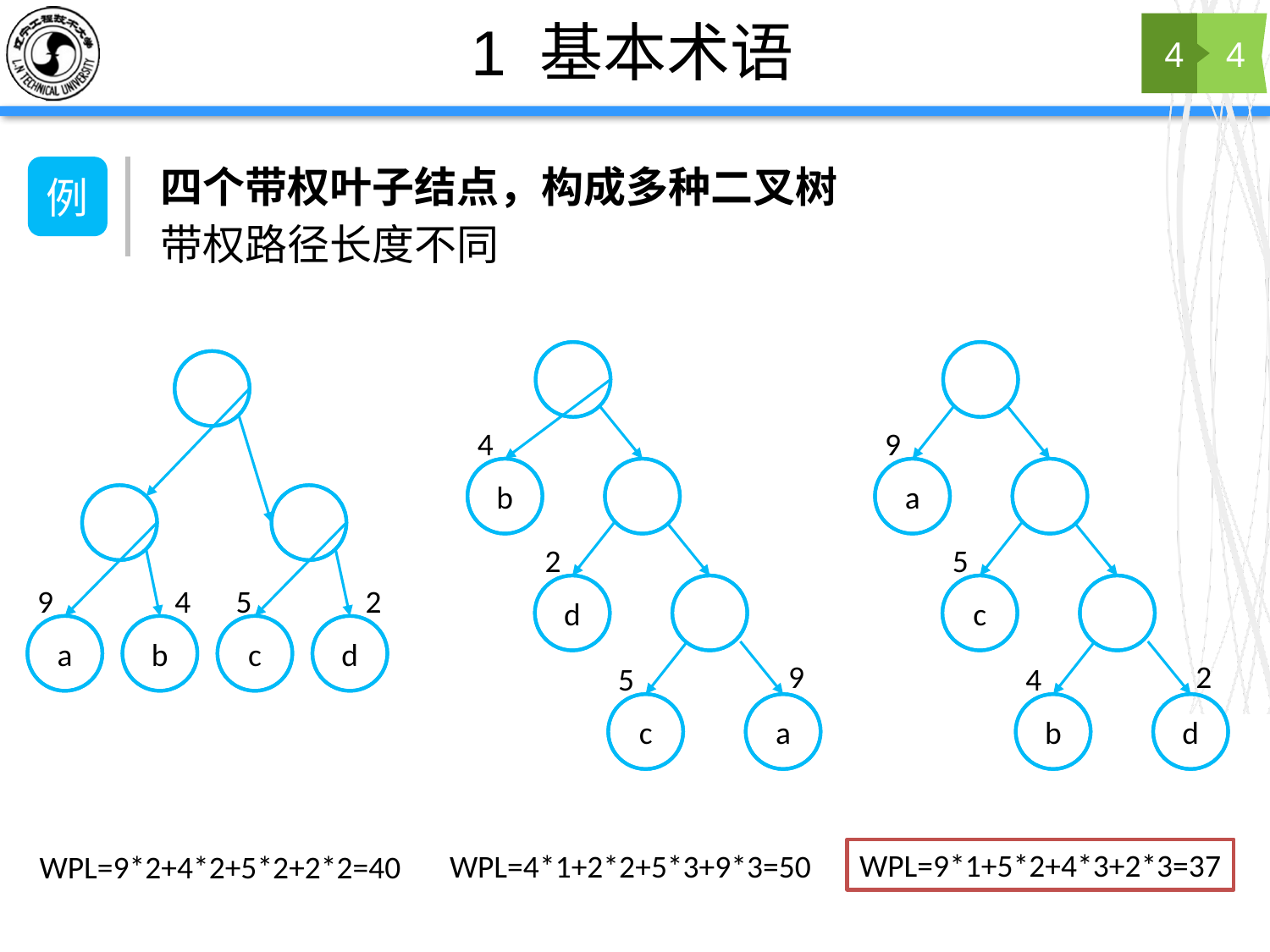

# 1 基本术语
4
4
四个带权叶子结点，构成多种二叉树
例
带权路径长度不同

4
b

2
d

9
5
c
a

9
a

5
c

2
4
b
d

9
4
5
2
a
b
c
d
WPL=9*1+5*2+4*3+2*3=37
WPL=4*1+2*2+5*3+9*3=50
WPL=9*2+4*2+5*2+2*2=40